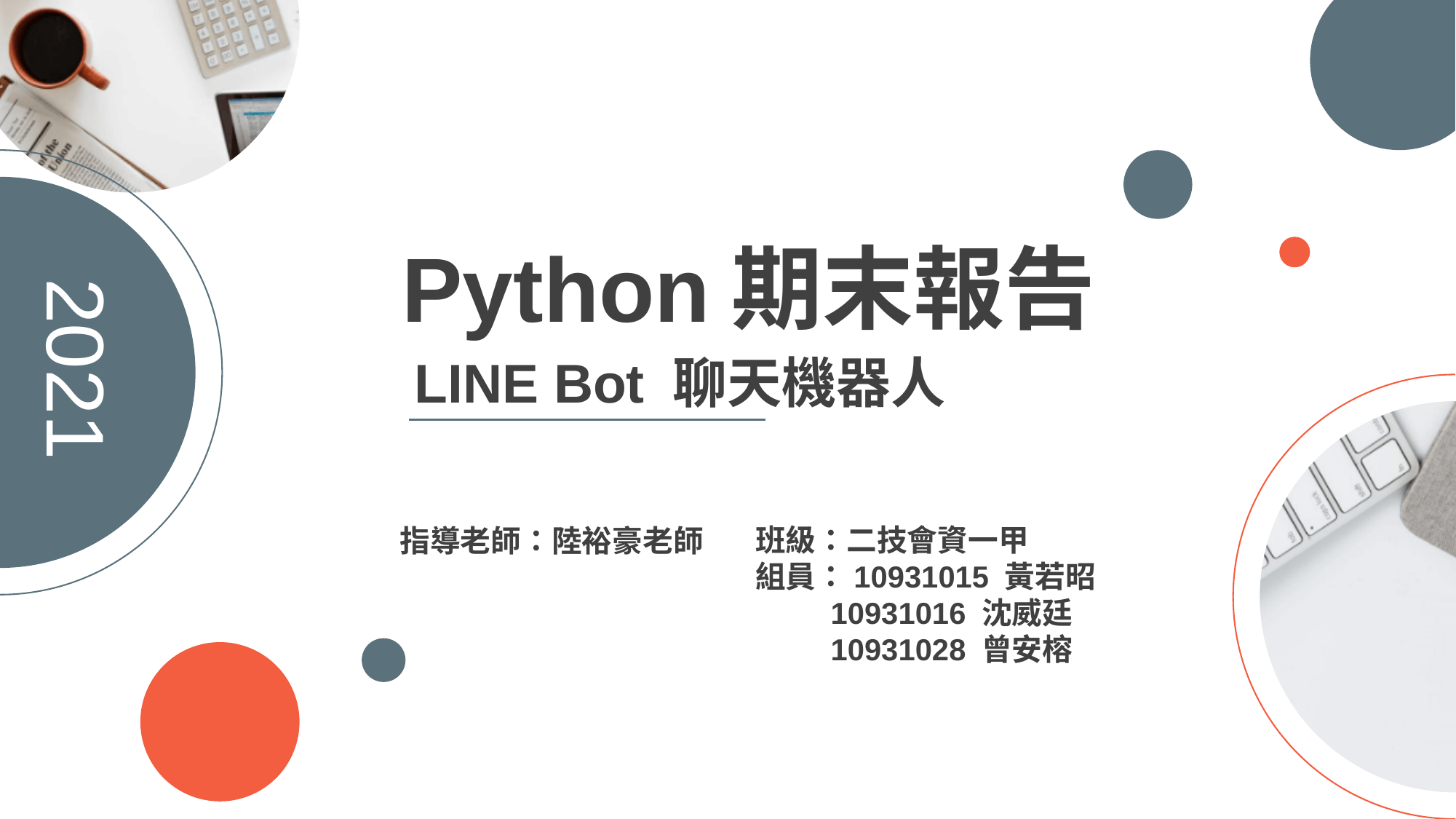

Python期末報告

2021
LINE Bot 聊天機器人

班級：二技會資一甲
組員：10931015 黃若昭
         10931016 沈威廷
         10931028 曾安榕
指導老師：陸裕豪老師